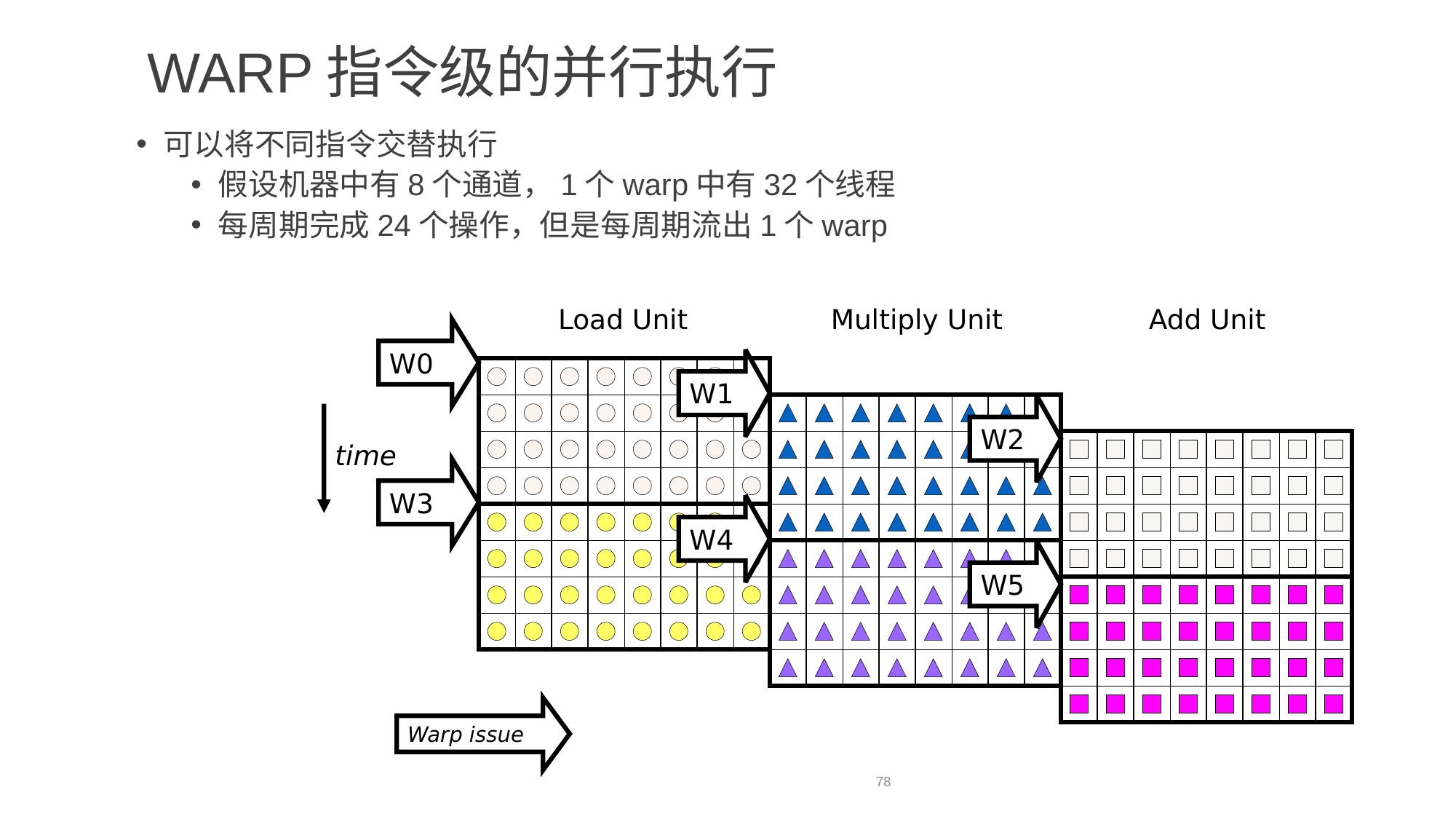

Warp指令级的并行执行
可以将不同指令交替执行
假设机器中有8个通道，1个warp中有32个线程
每周期完成24个操作，但是每周期流出1个warp
Load Unit
Multiply Unit
Add Unit
W0

W1

W2

time
W3

W4

W5

Warp issue
78